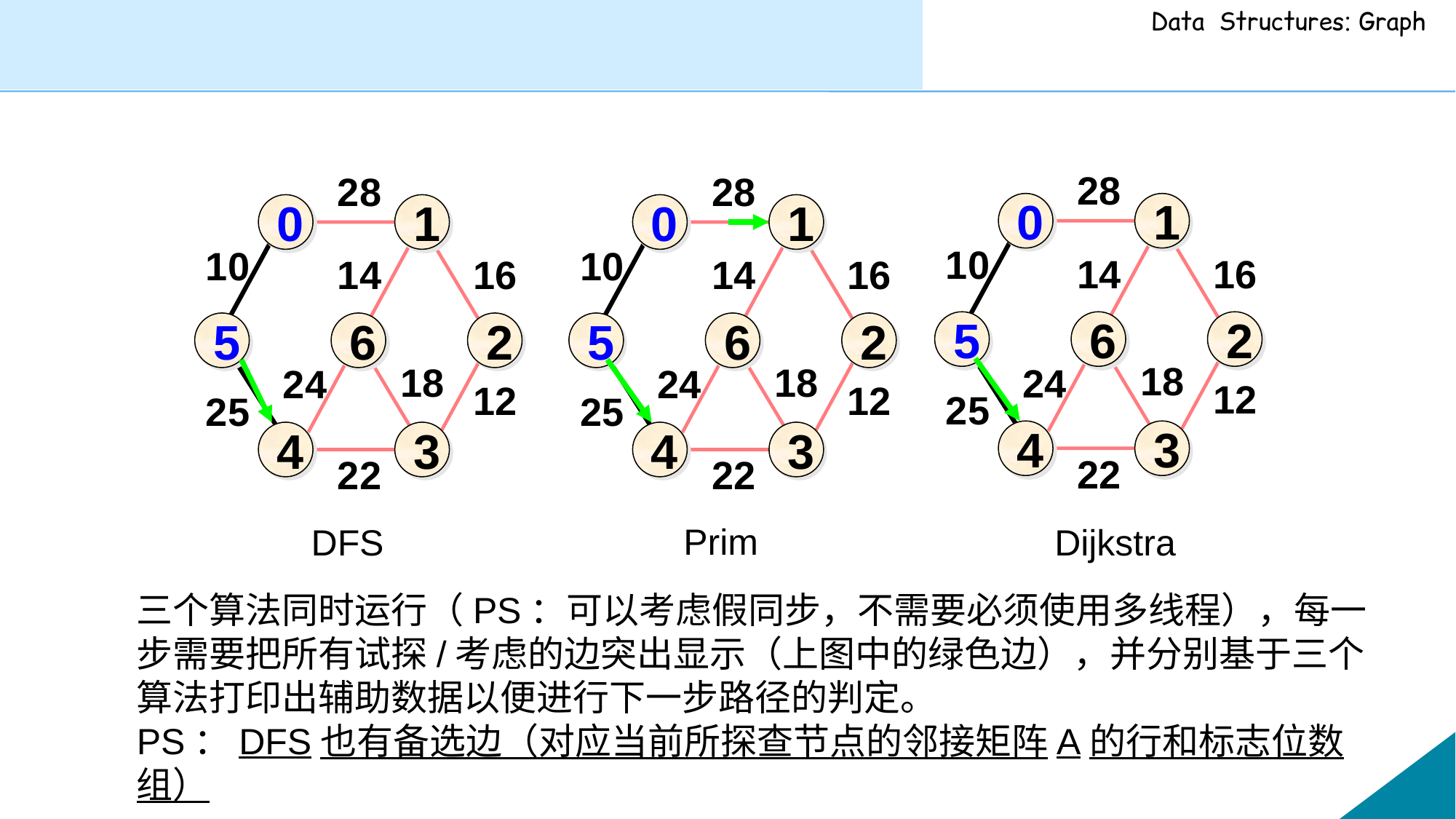

#
28
0
1

10

14
16
5
6
2

18
24
12
25
4
3
22

28
0
1

10

14
16
5
6
2

18
24
12
25
4
3
22

28
0
1

10

14
16
5
6
2

18
24
12
25
4
3
22

Prim
DFS
Dijkstra
三个算法同时运行（PS：可以考虑假同步，不需要必须使用多线程），每一步需要把所有试探/考虑的边突出显示（上图中的绿色边），并分别基于三个算法打印出辅助数据以便进行下一步路径的判定。
PS：DFS也有备选边（对应当前所探查节点的邻接矩阵A的行和标志位数组）